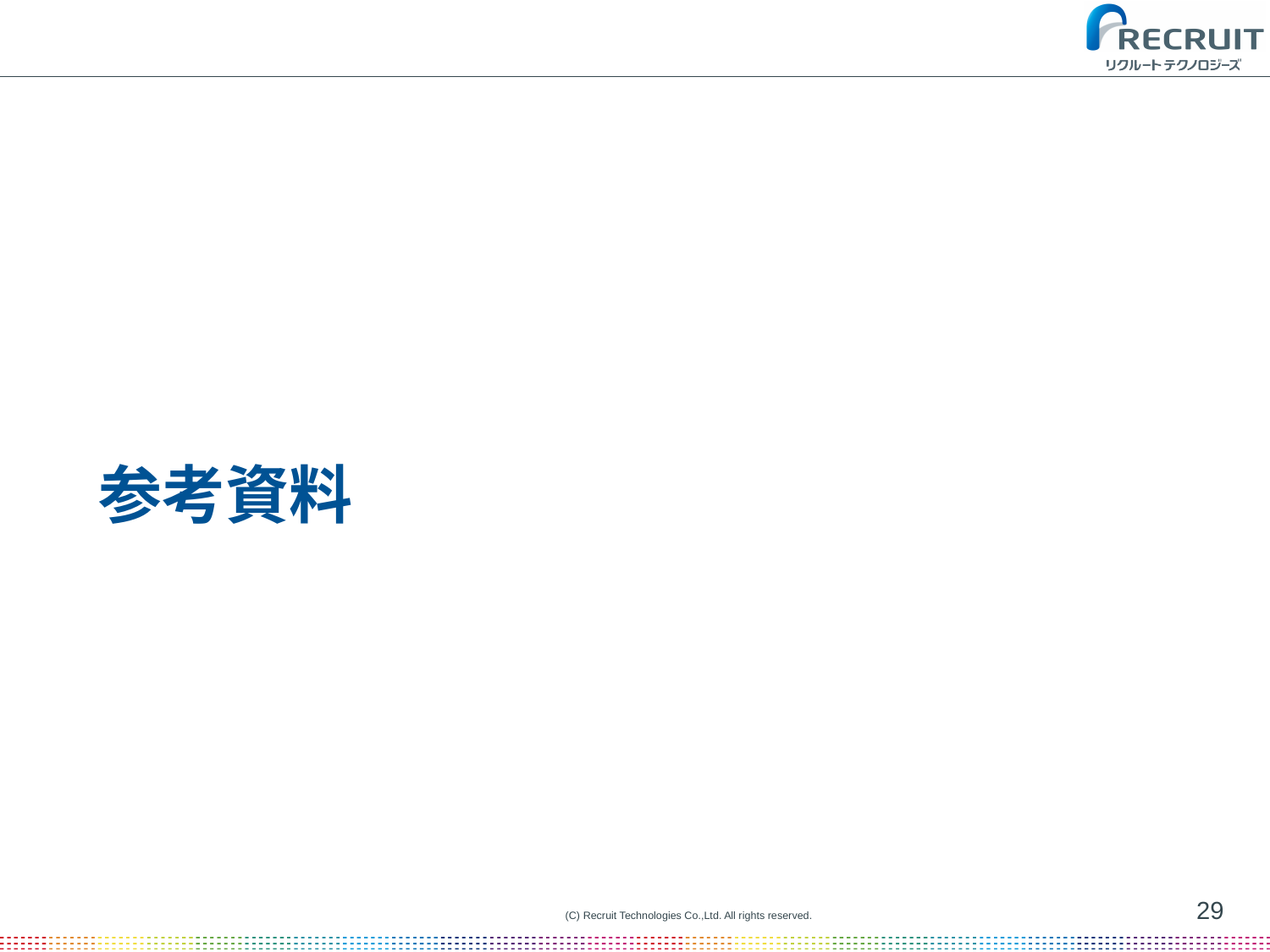

# 参考資料
29
(C) Recruit Technologies Co.,Ltd. All rights reserved.